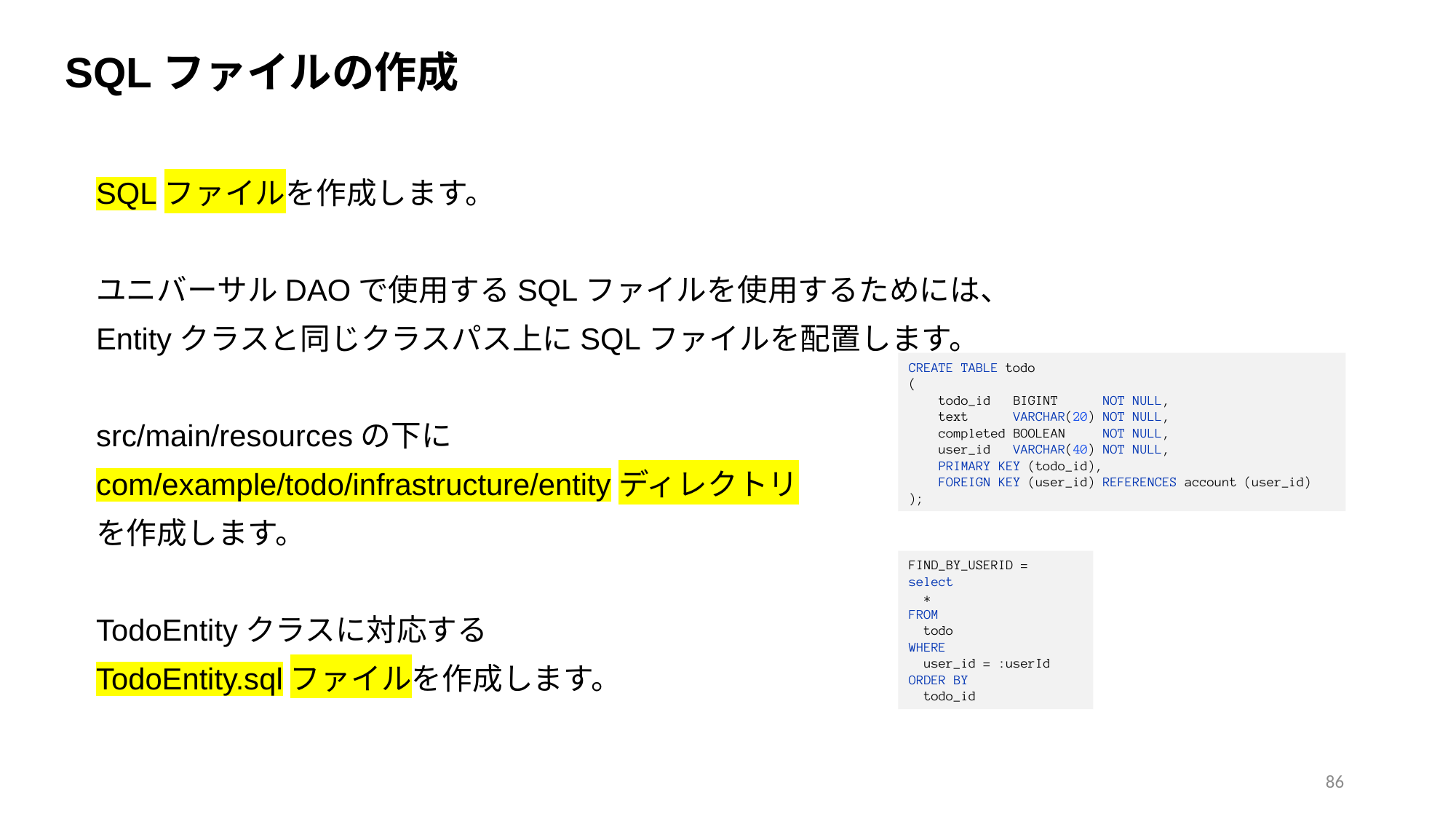

SQLファイルの作成
SQLファイルを作成します。

ユニバーサルDAOで使用するSQLファイルを使用するためには、
Entityクラスと同じクラスパス上にSQLファイルを配置します。

src/main/resourcesの下に
com/example/todo/infrastructure/entityディレクトリ
を作成します。

TodoEntityクラスに対応する
TodoEntity.sqlファイルを作成します。
CREATE TABLE todo
(
    todo_id   BIGINT      NOT NULL,
    text      VARCHAR(20) NOT NULL,
    completed BOOLEAN     NOT NULL,
    user_id   VARCHAR(40) NOT NULL,
    PRIMARY KEY (todo_id),
    FOREIGN KEY (user_id) REFERENCES account (user_id)
);
FIND_BY_USERID =
select
  *
FROM
  todo
WHERE
  user_id = :userId
ORDER BY
  todo_id
86